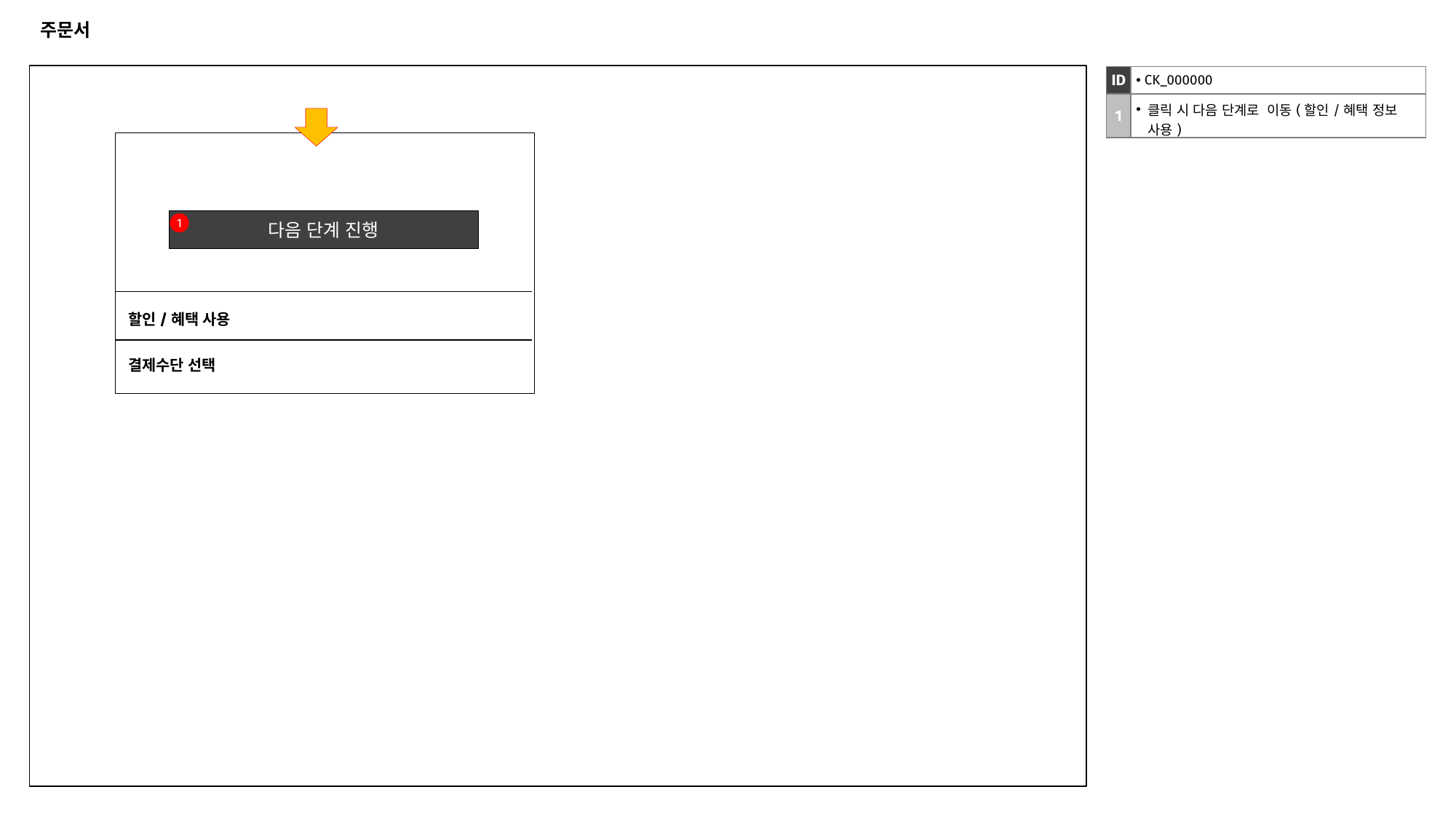

# 주문서

| ID | CK\_000000 |
| --- | --- |
| 1 | 클릭 시 다음 단계로 이동(할인/혜택 정보 사용) |

다음 단계 진행
1
할인/혜택 사용
결제수단 선택